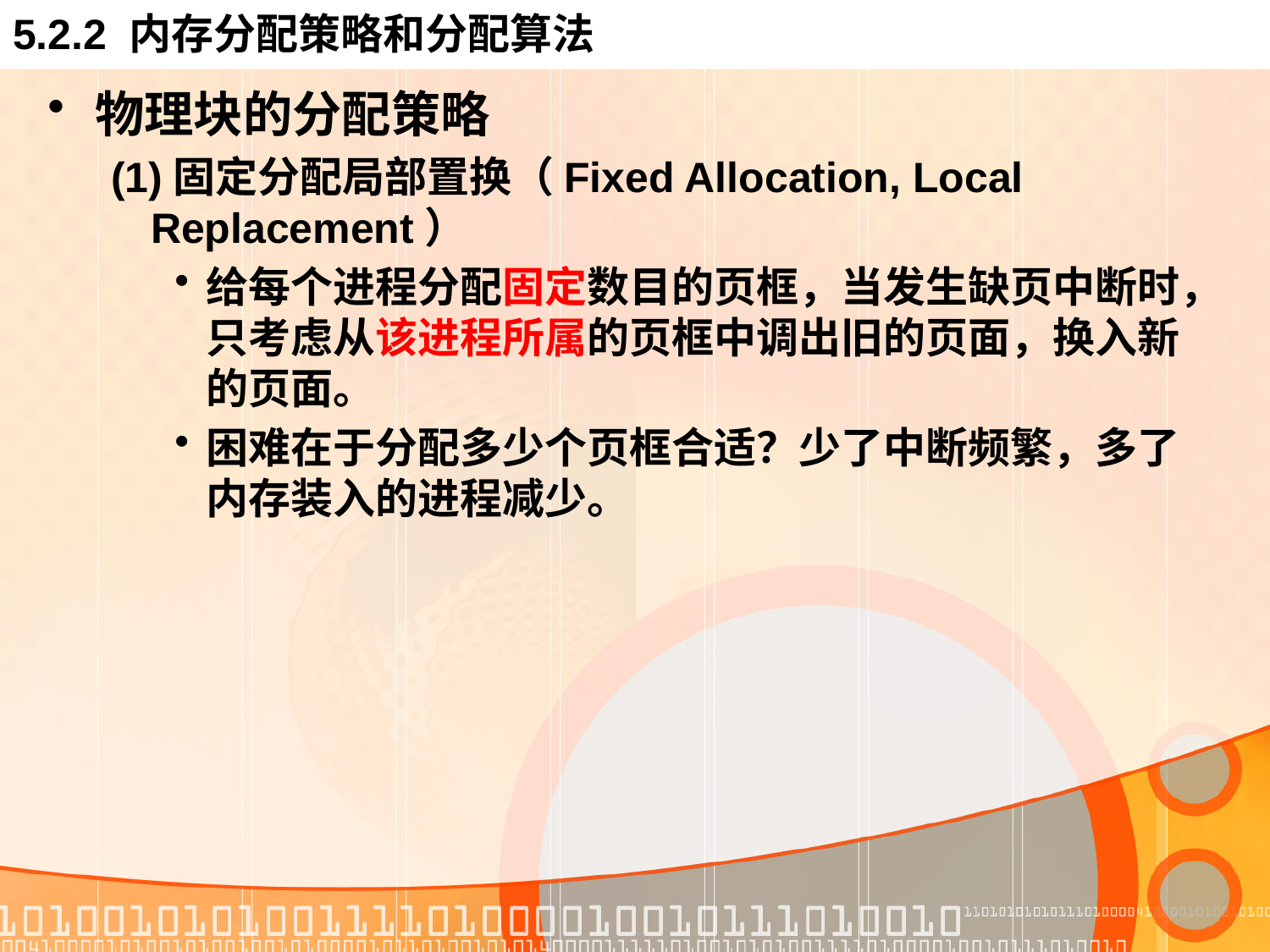

# 5.2.2 内存分配策略和分配算法
物理块的分配策略
(1)固定分配局部置换（Fixed Allocation, Local Replacement）
给每个进程分配固定数目的页框，当发生缺页中断时，只考虑从该进程所属的页框中调出旧的页面，换入新的页面。
困难在于分配多少个页框合适？少了中断频繁，多了内存装入的进程减少。